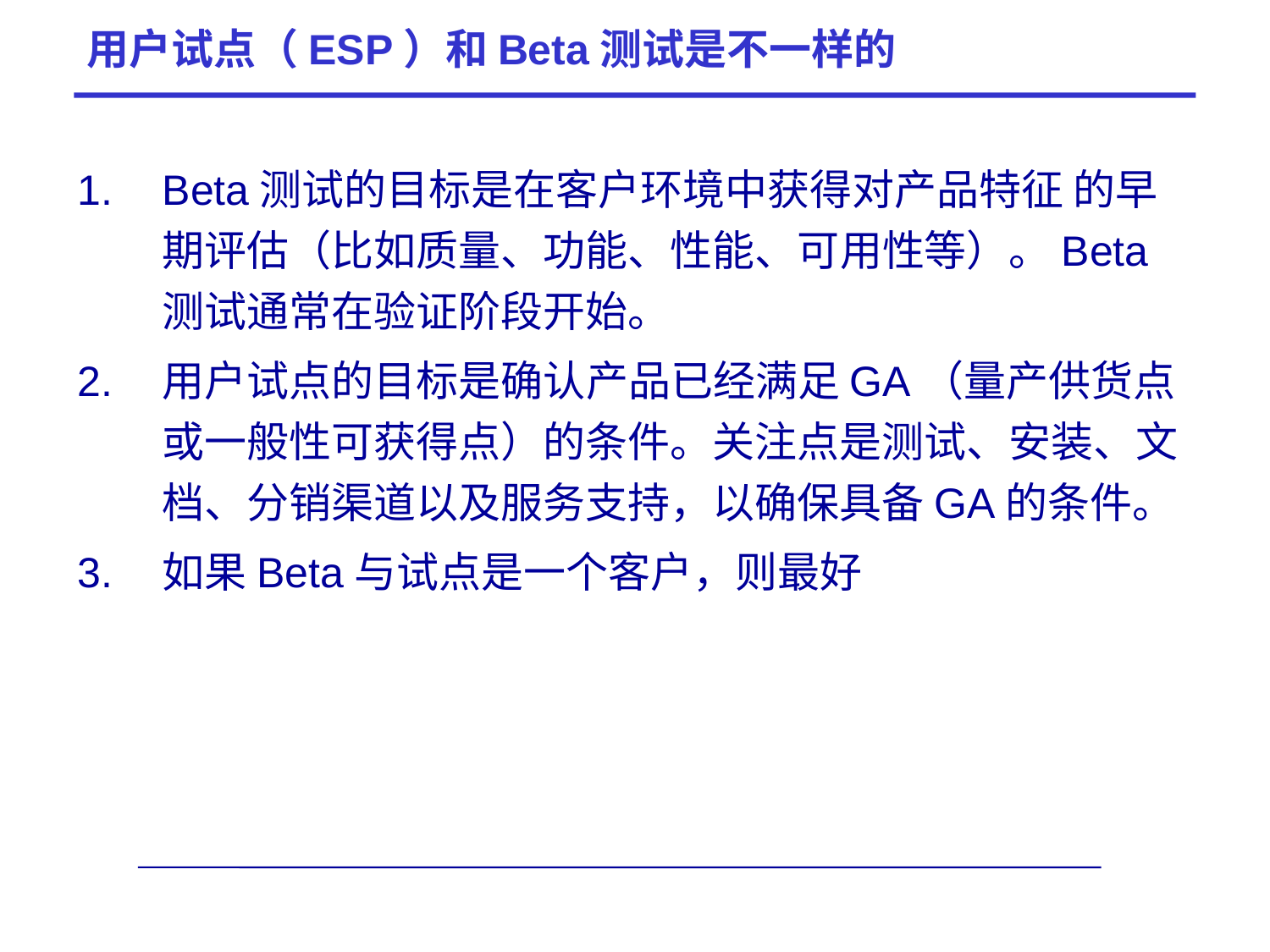

# 用户试点（ESP）和Beta测试是不一样的
Beta测试的目标是在客户环境中获得对产品特征 的早期评估（比如质量、功能、性能、可用性等）。Beta 测试通常在验证阶段开始。
用户试点的目标是确认产品已经满足GA（量产供货点或一般性可获得点）的条件。关注点是测试、安装、文档、分销渠道以及服务支持，以确保具备GA的条件。
如果Beta与试点是一个客户，则最好